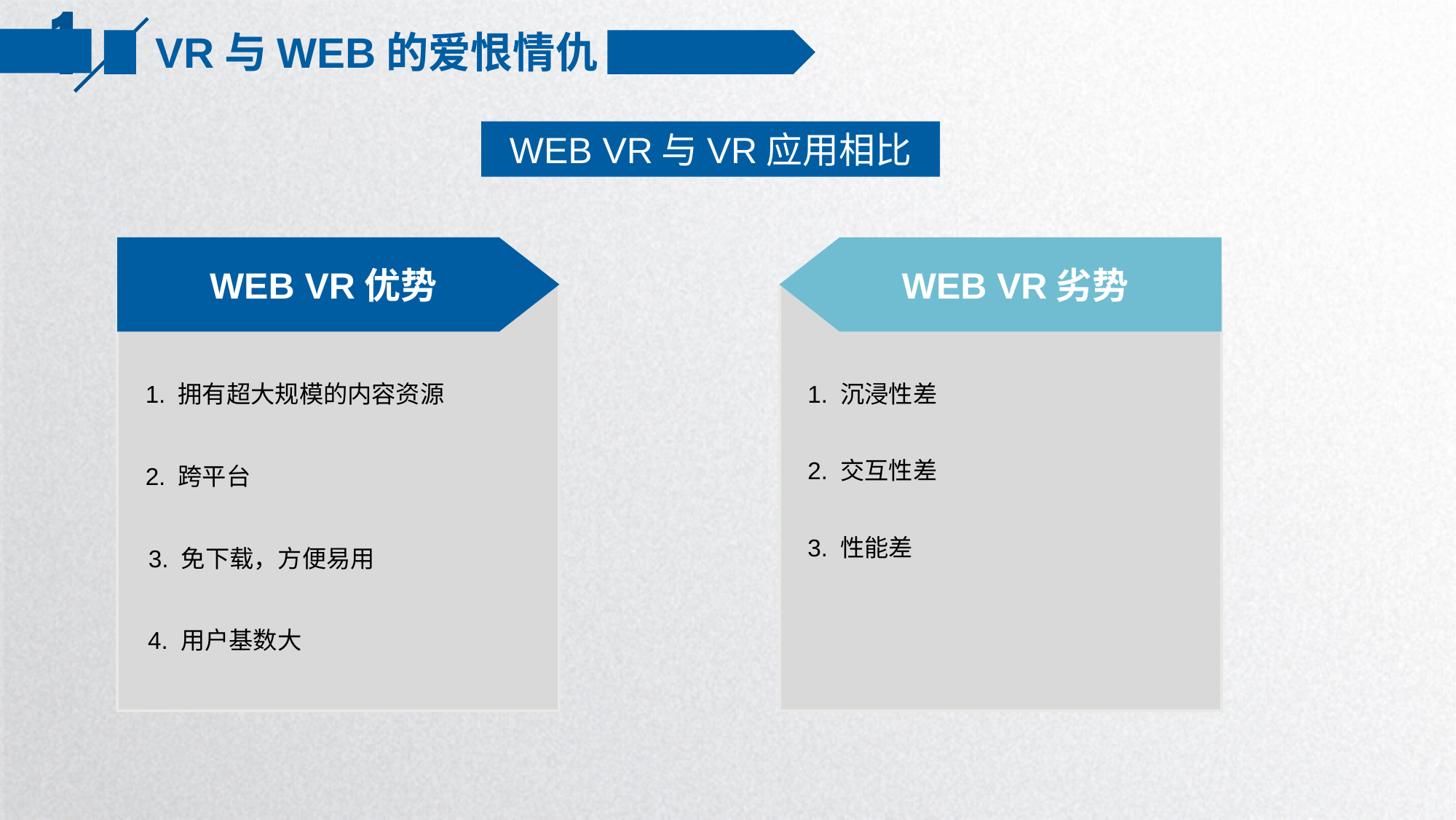

VR与WEB的爱恨情仇

WEB VR与VR应用相比
WEB VR优势
WEB VR劣势

1. 拥有超大规模的内容资源
1. 沉浸性差
2. 交互性差
2. 跨平台
3. 性能差
3. 免下载，方便易用
4. 用户基数大